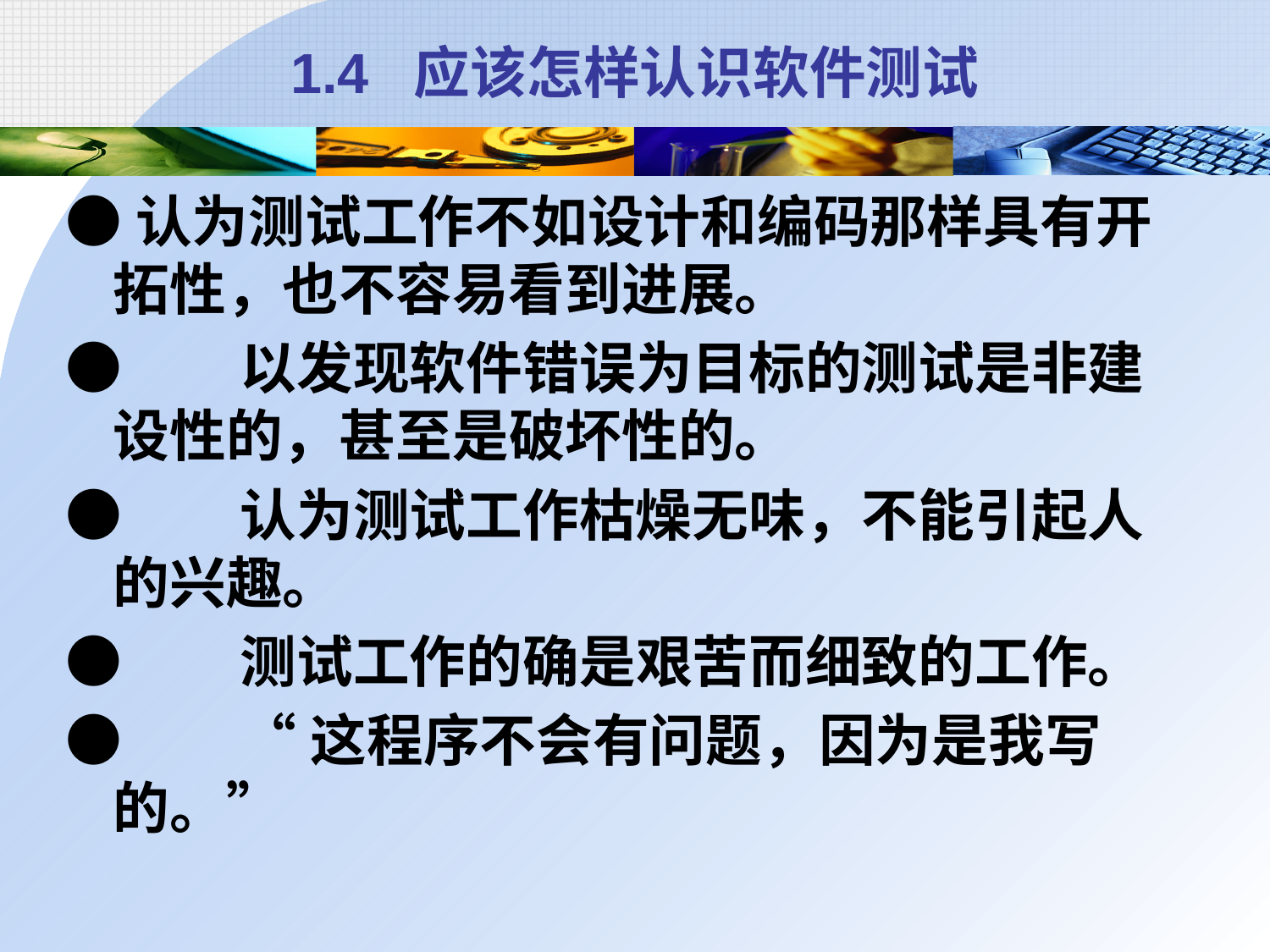

# 1.4  应该怎样认识软件测试
●认为测试工作不如设计和编码那样具有开拓性，也不容易看到进展。
●	以发现软件错误为目标的测试是非建设性的，甚至是破坏性的。
●	认为测试工作枯燥无味，不能引起人的兴趣。
●	测试工作的确是艰苦而细致的工作。
●	“这程序不会有问题，因为是我写的。”